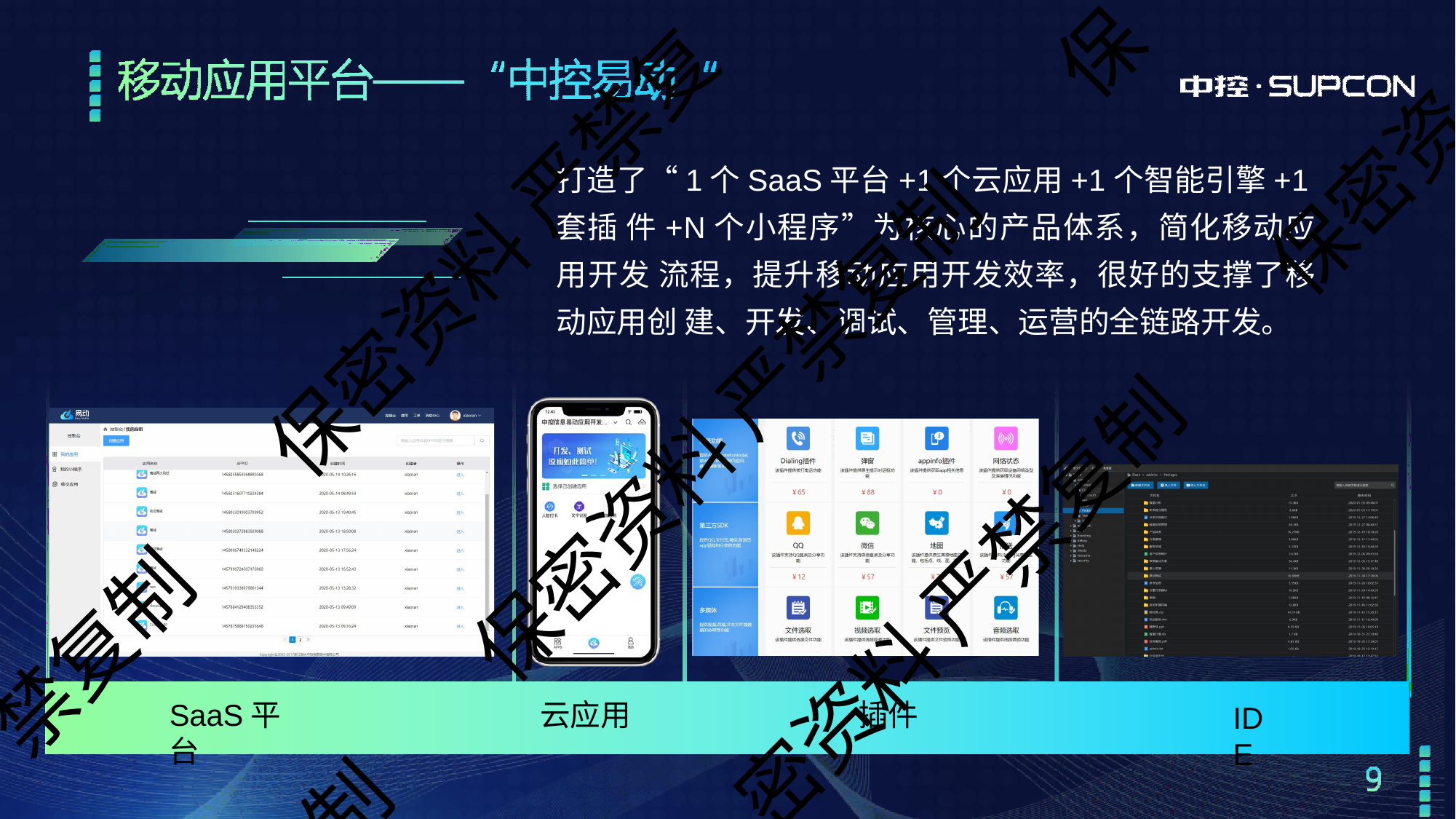

保

打造了“1个SaaS平台+1个云应用+1个智能引擎+1套插 件+N个小程序”为核心的产品体系，简化移动应用开发 流程，提升移动应用开发效率，很好的支撑了移动应用创 建、开发、调试、管理、运营的全链路开发。
保密资

保密资料 严禁复

保密资料 严禁复制

密资料 严禁复制
禁复制

SaaS平台
云应用
插件
IDE

制